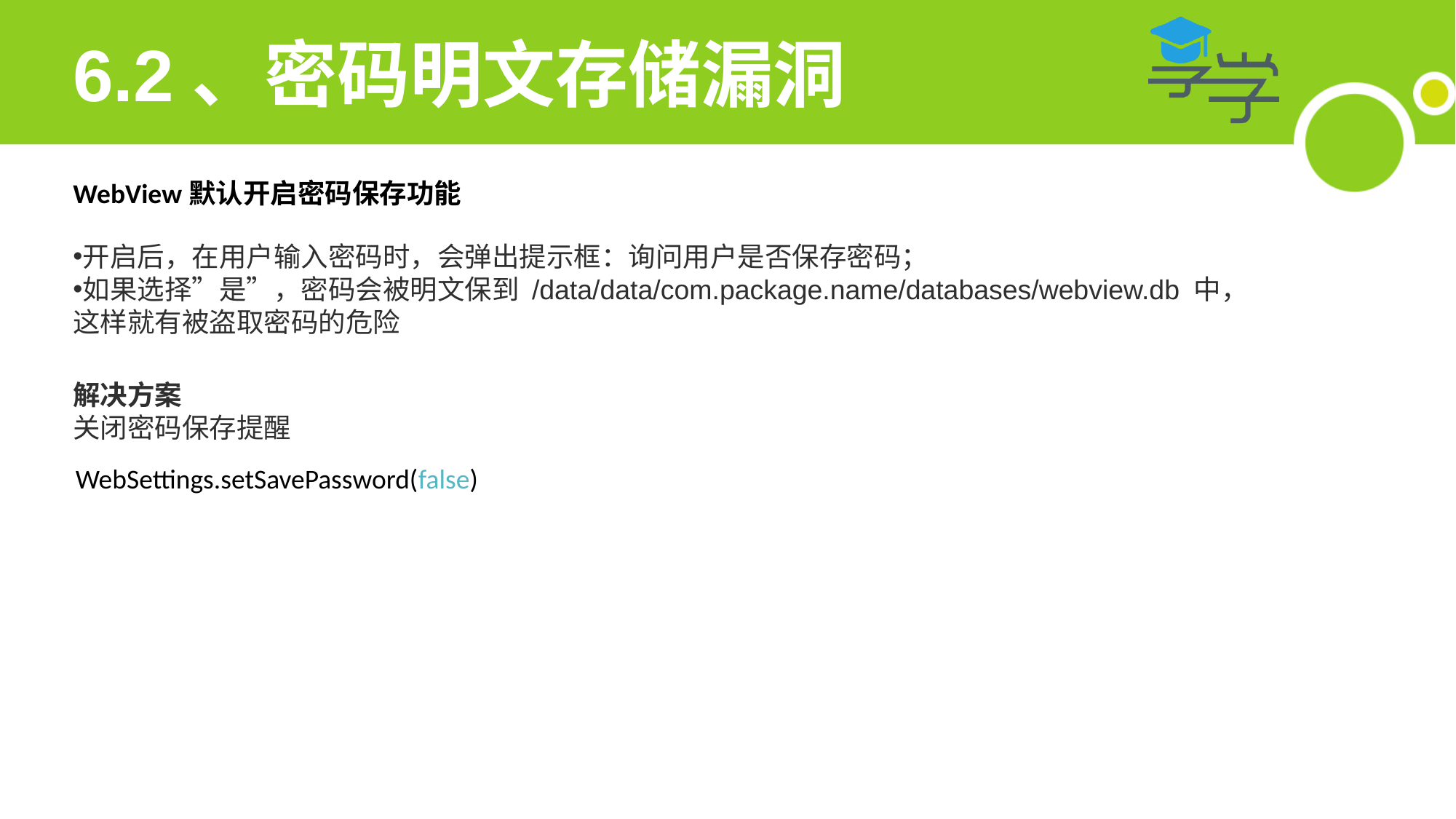

6.2、密码明文存储漏洞
WebView默认开启密码保存功能
开启后，在用户输入密码时，会弹出提示框：询问用户是否保存密码；
如果选择”是”，密码会被明文保到 /data/data/com.package.name/databases/webview.db 中，这样就有被盗取密码的危险
解决方案
关闭密码保存提醒
WebSettings.setSavePassword(false)